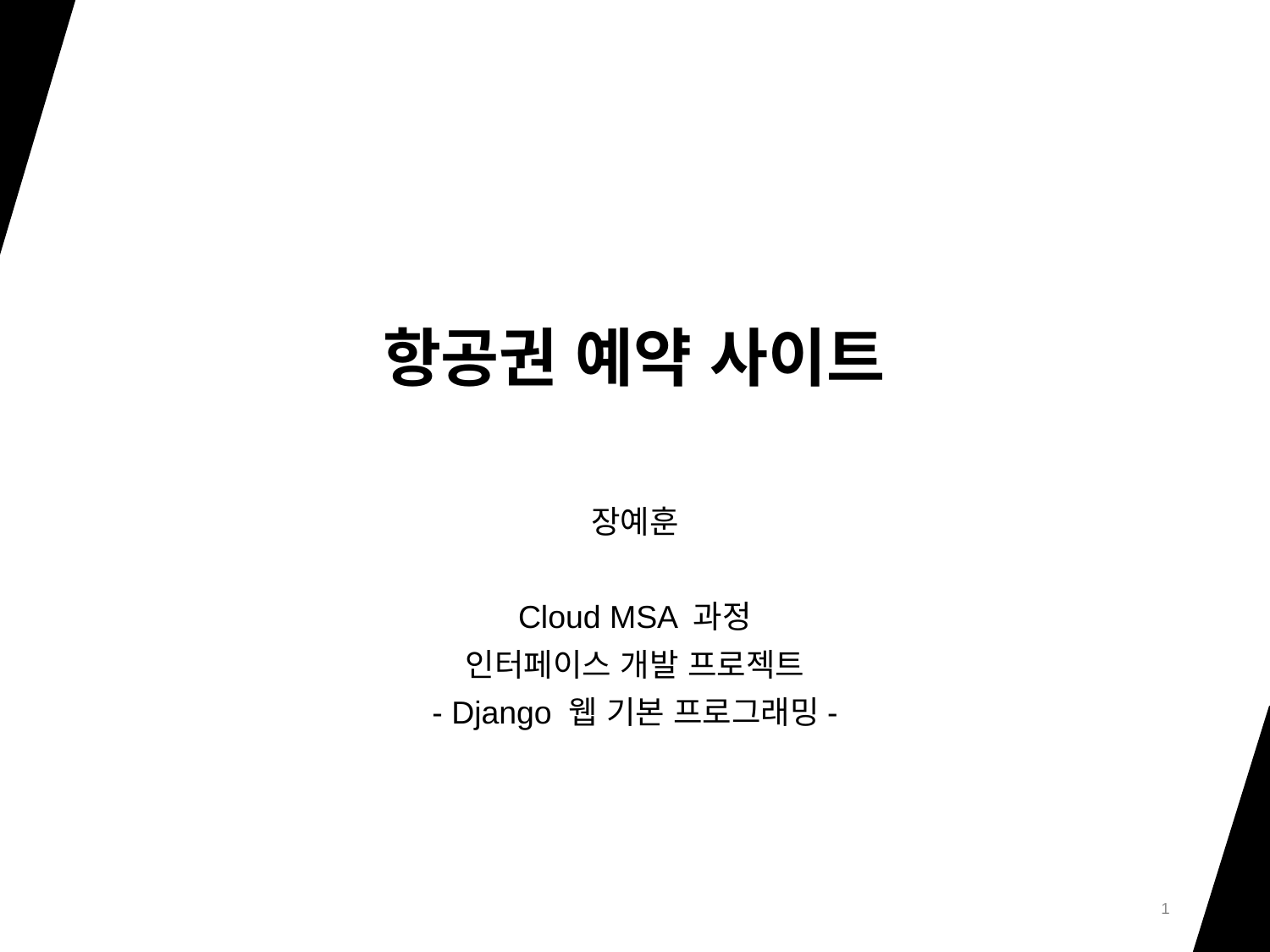

항공권 예약 사이트
장예훈

Cloud MSA 과정
인터페이스 개발 프로젝트
- Django 웹 기본 프로그래밍-

1